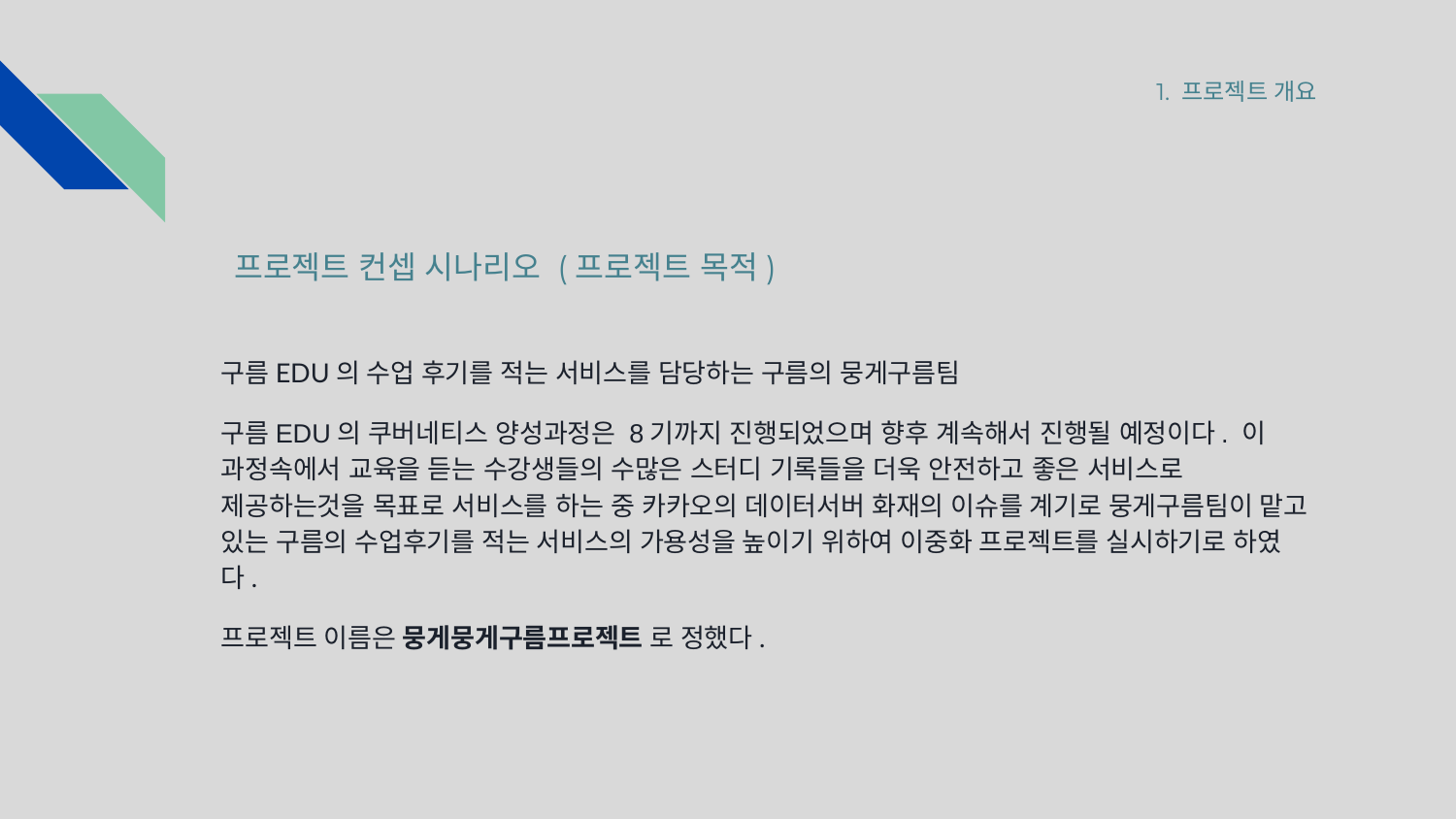

1. 프로젝트 개요
# 프로젝트 컨셉 시나리오 (프로젝트 목적)
구름EDU의 수업 후기를 적는 서비스를 담당하는 구름의 뭉게구름팀
구름EDU의 쿠버네티스 양성과정은 8기까지 진행되었으며 향후 계속해서 진행될 예정이다. 이 과정속에서 교육을 듣는 수강생들의 수많은 스터디 기록들을 더욱 안전하고 좋은 서비스로 제공하는것을 목표로 서비스를 하는 중 카카오의 데이터서버 화재의 이슈를 계기로 뭉게구름팀이 맡고 있는 구름의 수업후기를 적는 서비스의 가용성을 높이기 위하여 이중화 프로젝트를 실시하기로 하였다.
프로젝트 이름은 뭉게뭉게구름프로젝트 로 정했다.